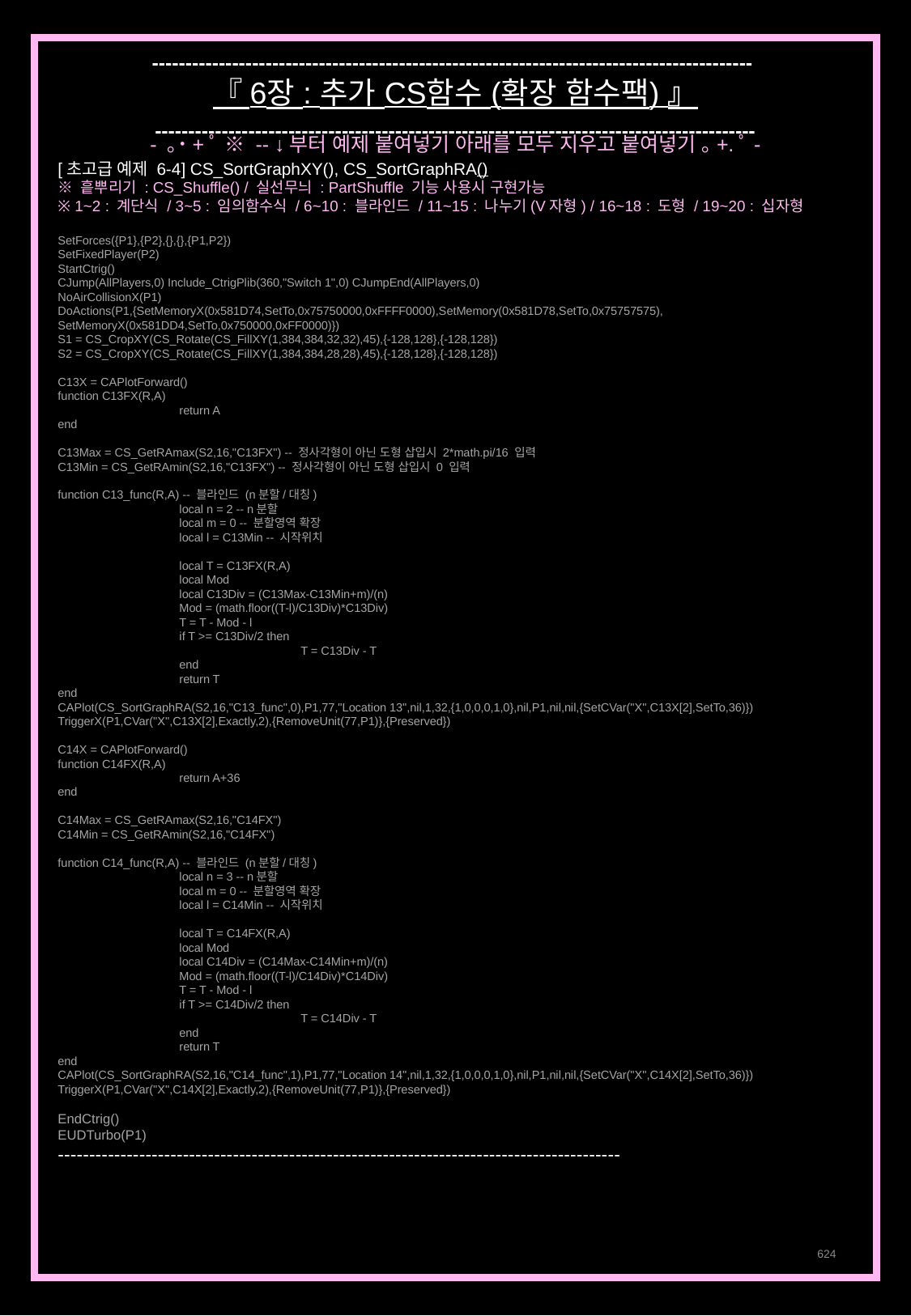

------------------------------------------------------------------------------------------
『 6장 : 추가 CS함수 (확장 함수팩) 』
------------------------------------------------------------------------------------------
- ｡˙+ﾟ ※ -- ↓부터 예제 붙여넣기 아래를 모두 지우고 붙여넣기 ｡+.ﾟ-
[초고급 예제 6-4] CS_SortGraphXY(), CS_SortGraphRA()
※ 흩뿌리기 : CS_Shuffle() / 실선무늬 : PartShuffle 기능 사용시 구현가능
※ 1~2 : 계단식 / 3~5 : 임의함수식 / 6~10 : 블라인드 / 11~15 : 나누기(V자형) / 16~18 : 도형 / 19~20 : 십자형

SetForces({P1},{P2},{},{},{P1,P2})
SetFixedPlayer(P2)
StartCtrig()
CJump(AllPlayers,0) Include_CtrigPlib(360,"Switch 1",0) CJumpEnd(AllPlayers,0)
NoAirCollisionX(P1)
DoActions(P1,{SetMemoryX(0x581D74,SetTo,0x75750000,0xFFFF0000),SetMemory(0x581D78,SetTo,0x75757575),
SetMemoryX(0x581DD4,SetTo,0x750000,0xFF0000)})
S1 = CS_CropXY(CS_Rotate(CS_FillXY(1,384,384,32,32),45),{-128,128},{-128,128})
S2 = CS_CropXY(CS_Rotate(CS_FillXY(1,384,384,28,28),45),{-128,128},{-128,128})

C13X = CAPlotForward()
function C13FX(R,A)
	return A
end

C13Max = CS_GetRAmax(S2,16,"C13FX") -- 정사각형이 아닌 도형 삽입시 2*math.pi/16 입력
C13Min = CS_GetRAmin(S2,16,"C13FX") -- 정사각형이 아닌 도형 삽입시 0 입력

function C13_func(R,A) -- 블라인드 (n분할/대칭)
	local n = 2 -- n분할
	local m = 0 -- 분할영역 확장
	local l = C13Min -- 시작위치

	local T = C13FX(R,A)
	local Mod
	local C13Div = (C13Max-C13Min+m)/(n)
	Mod = (math.floor((T-l)/C13Div)*C13Div)
	T = T - Mod - l
	if T >= C13Div/2 then
		T = C13Div - T
	end
	return T
end
CAPlot(CS_SortGraphRA(S2,16,"C13_func",0),P1,77,"Location 13",nil,1,32,{1,0,0,0,1,0},nil,P1,nil,nil,{SetCVar("X",C13X[2],SetTo,36)})
TriggerX(P1,CVar("X",C13X[2],Exactly,2),{RemoveUnit(77,P1)},{Preserved})

C14X = CAPlotForward()
function C14FX(R,A)
	return A+36
end

C14Max = CS_GetRAmax(S2,16,"C14FX")
C14Min = CS_GetRAmin(S2,16,"C14FX")

function C14_func(R,A) -- 블라인드 (n분할/대칭)
	local n = 3 -- n분할
	local m = 0 -- 분할영역 확장
	local l = C14Min -- 시작위치

	local T = C14FX(R,A)
	local Mod
	local C14Div = (C14Max-C14Min+m)/(n)
	Mod = (math.floor((T-l)/C14Div)*C14Div)
	T = T - Mod - l
	if T >= C14Div/2 then
		T = C14Div - T
	end
	return T
end
CAPlot(CS_SortGraphRA(S2,16,"C14_func",1),P1,77,"Location 14",nil,1,32,{1,0,0,0,1,0},nil,P1,nil,nil,{SetCVar("X",C14X[2],SetTo,36)})
TriggerX(P1,CVar("X",C14X[2],Exactly,2),{RemoveUnit(77,P1)},{Preserved})

EndCtrig()
EUDTurbo(P1)
------------------------------------------------------------------------------------------
624